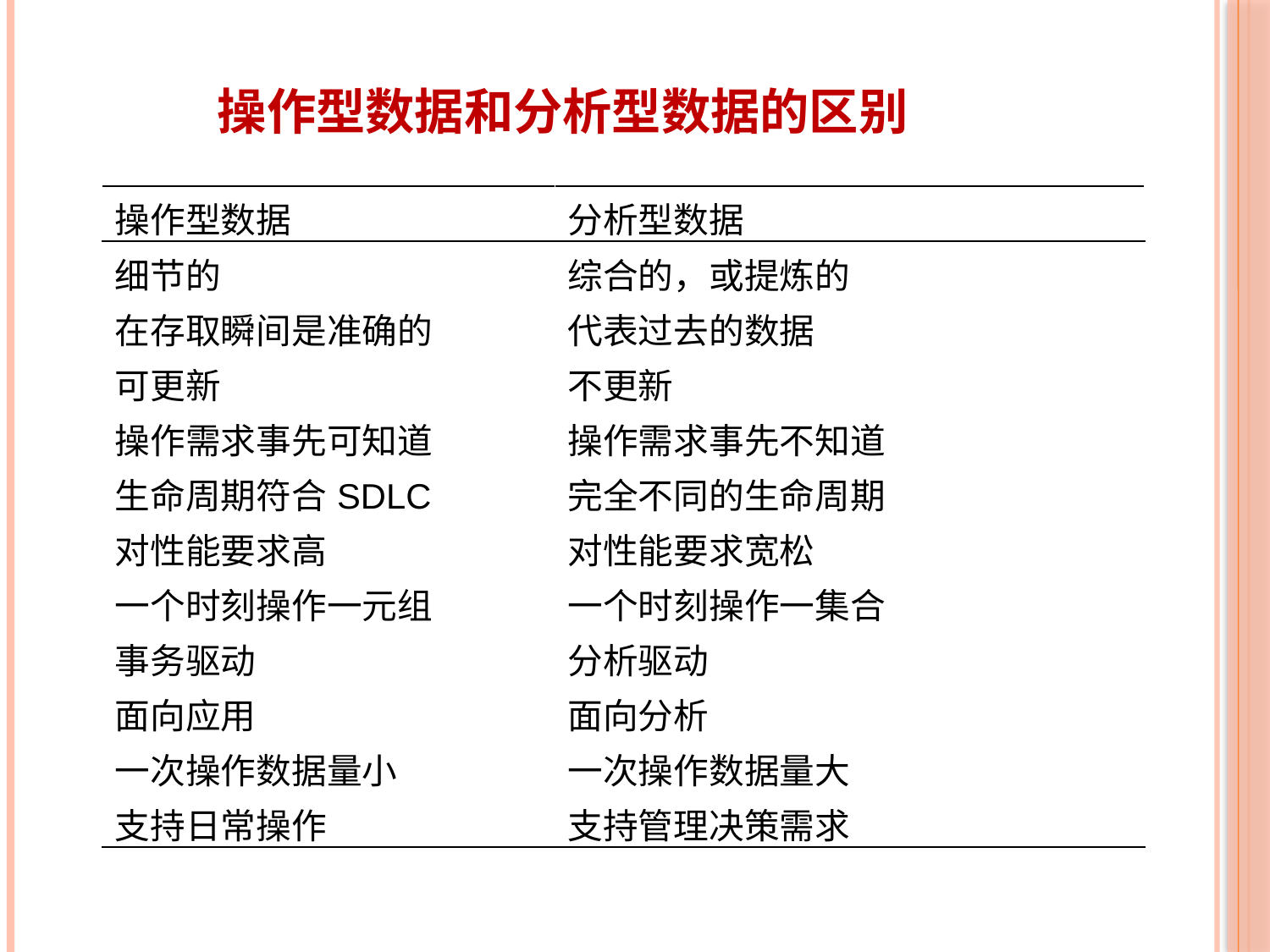

操作型数据和分析型数据的区别
| 操作型数据 | 分析型数据 |
| --- | --- |
| 细节的 | 综合的，或提炼的 |
| 在存取瞬间是准确的 | 代表过去的数据 |
| 可更新 | 不更新 |
| 操作需求事先可知道 | 操作需求事先不知道 |
| 生命周期符合SDLC | 完全不同的生命周期 |
| 对性能要求高 | 对性能要求宽松 |
| 一个时刻操作一元组 | 一个时刻操作一集合 |
| 事务驱动 | 分析驱动 |
| 面向应用 | 面向分析 |
| 一次操作数据量小 | 一次操作数据量大 |
| 支持日常操作 | 支持管理决策需求 |